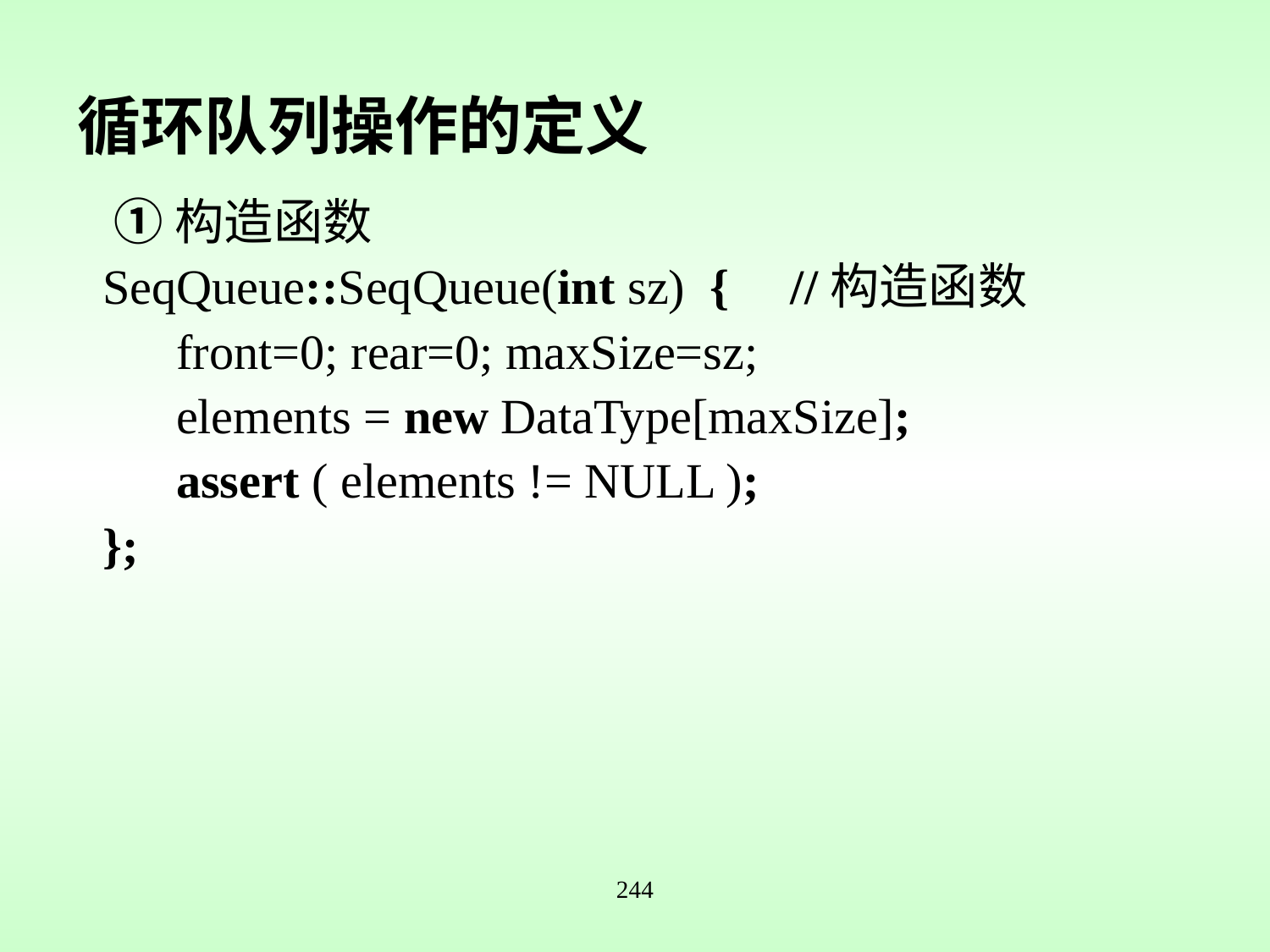

# 循环队列操作的定义
 ①构造函数
SeqQueue::SeqQueue(int sz)  {     //构造函数
      front=0; rear=0; maxSize=sz;
      elements = new DataType[maxSize];
      assert ( elements != NULL );
};
244